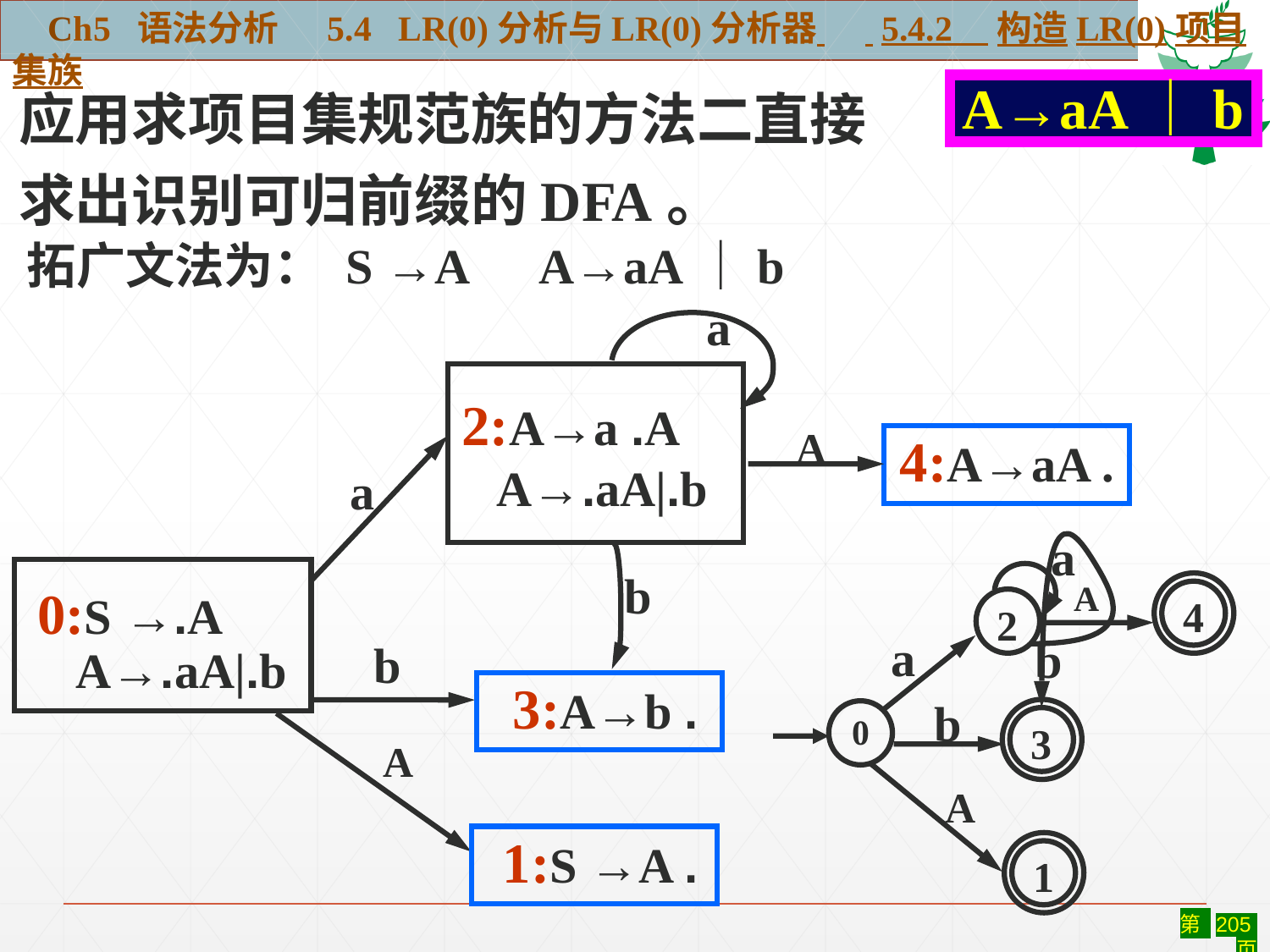

Ch5  语法分析     5.4   LR(0)分析与LR(0)分析器       5.4.2    构造LR(0)项目集族
应用求项目集规范族的方法二直接求出识别可归前缀的DFA。
A→aA｜b

a

拓广文法为： S →A      A→aA｜b
 2:A→a .A
    A→.aA|.b
A
4:A→aA .

a
a

4
A
2

a
b

b

3
0

A

1

b

     A→.aA|.b
0:S →.A

b
 3:A→b .

A
 1:S →A .